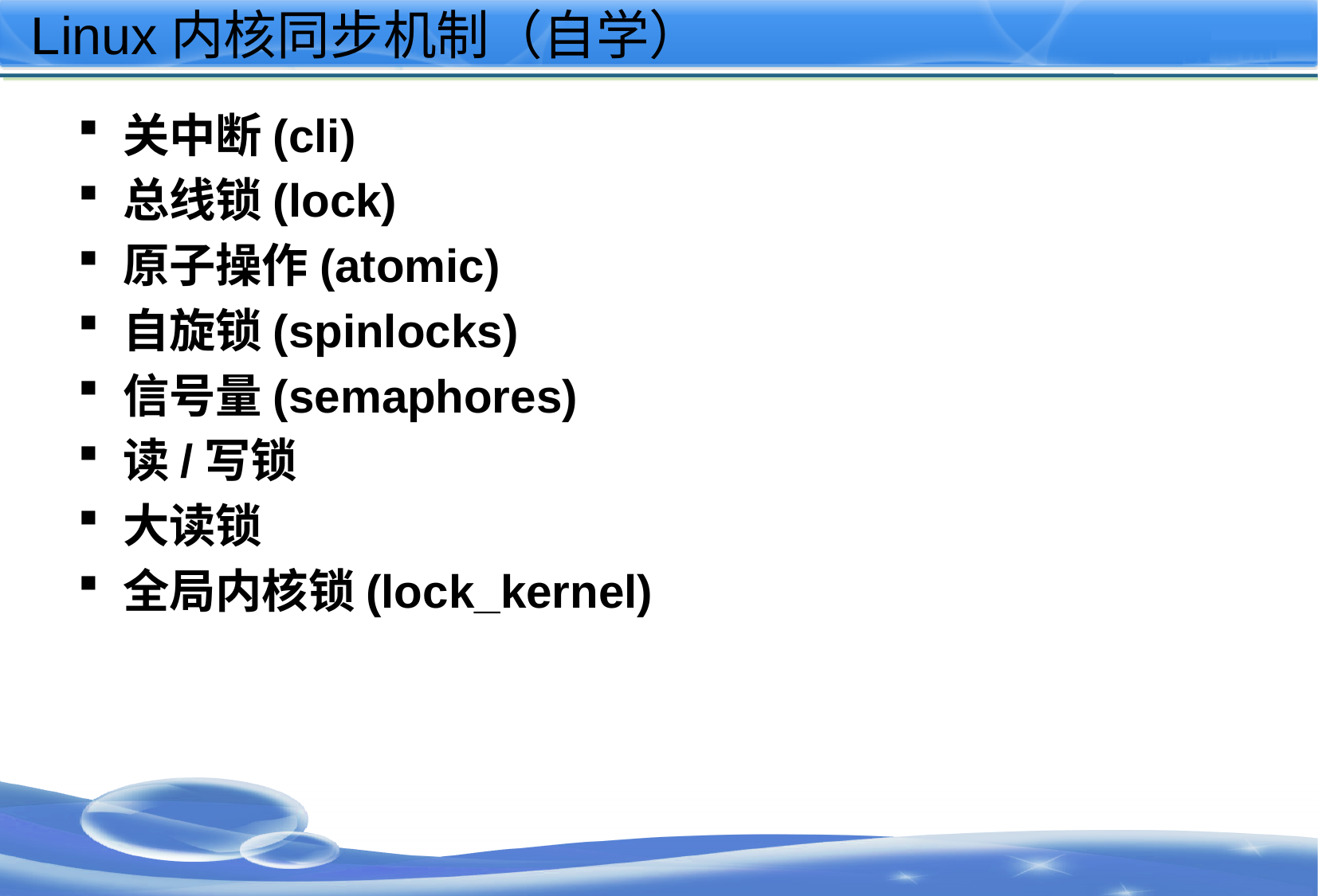

# Linux内核同步机制（自学）
关中断(cli)
总线锁(lock)
原子操作(atomic)
自旋锁(spinlocks)
信号量(semaphores)
读/写锁
大读锁
全局内核锁(lock_kernel)